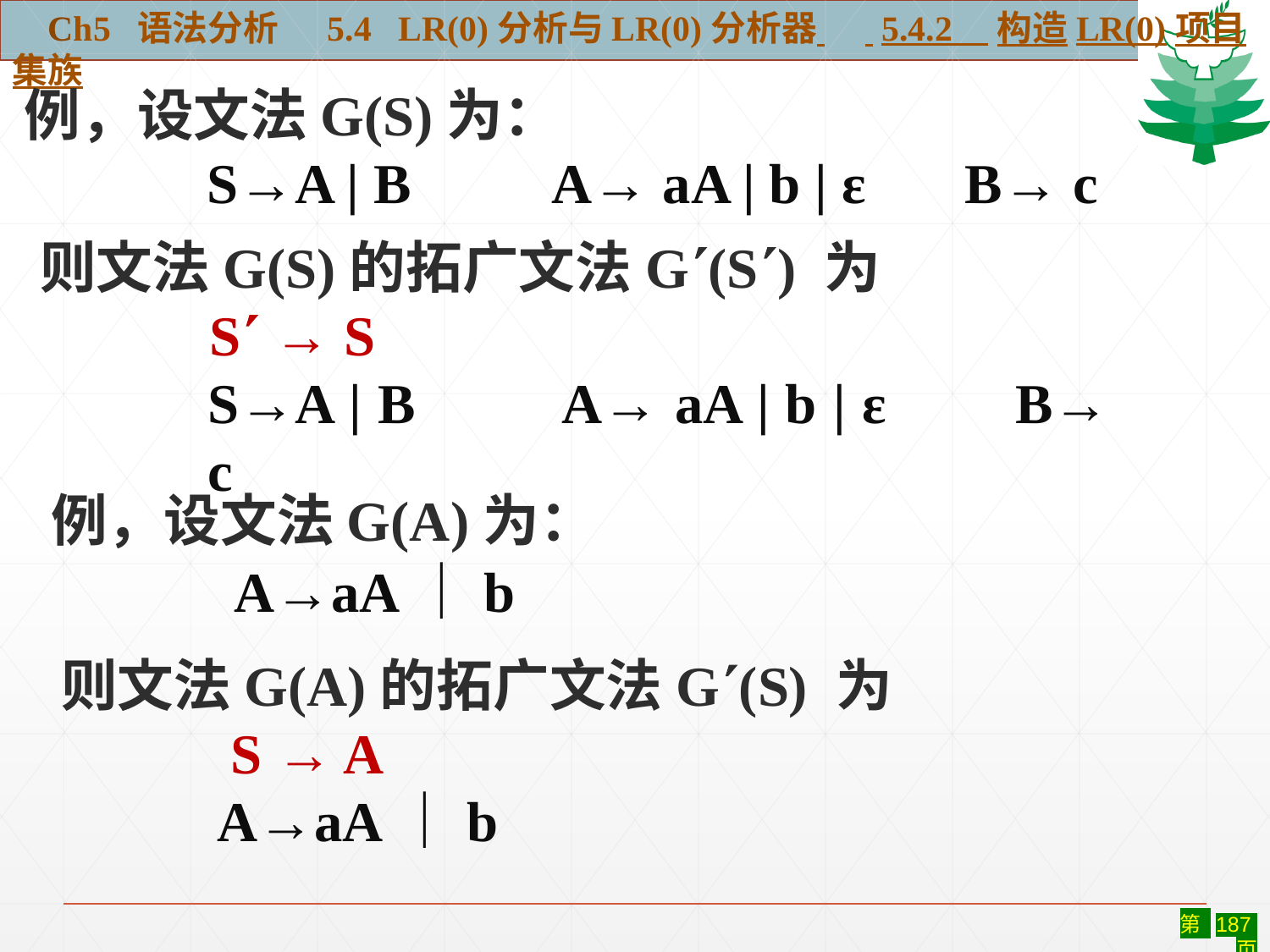

Ch5  语法分析     5.4   LR(0)分析与LR(0)分析器       5.4.2    构造LR(0)项目集族
例，设文法G(S)为：
　　　S→A | B　　A→ aA | b | ε       B→ c

则文法G(S)的拓广文法G′(S′) 为
	   S′ → S
S→A | B　　A→ aA | b | ε        B→ c
例，设文法G(A)为：
　　　A→aA｜b
则文法G(A)的拓广文法G′(S) 为
	   S → A
           A→aA｜b